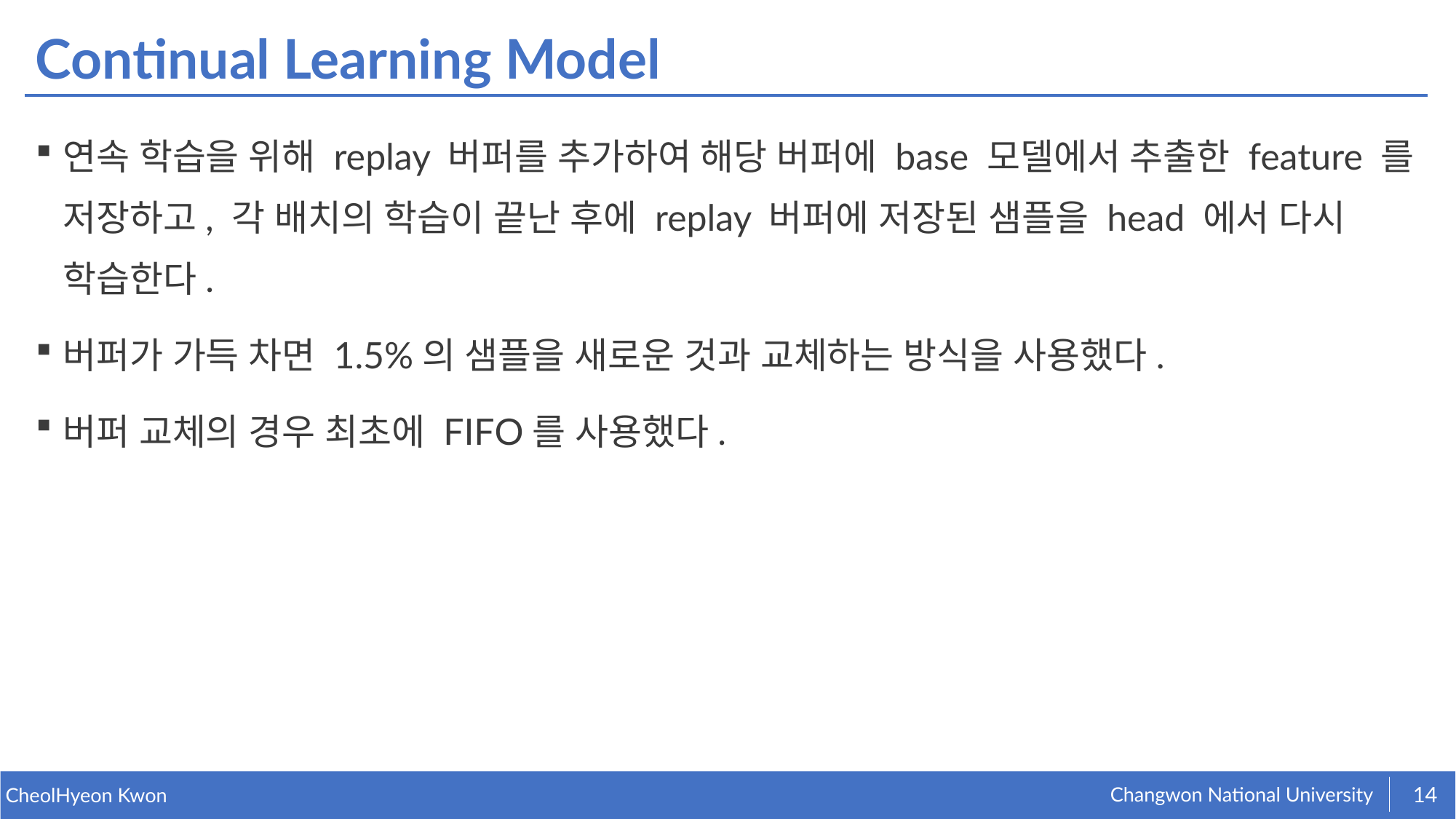

# Continual Learning Model
연속 학습을 위해 replay 버퍼를 추가하여 해당 버퍼에 base 모델에서 추출한 feature 를 저장하고, 각 배치의 학습이 끝난 후에 replay 버퍼에 저장된 샘플을 head 에서 다시 학습한다.
버퍼가 가득 차면 1.5%의 샘플을 새로운 것과 교체하는 방식을 사용했다.
버퍼 교체의 경우 최초에 FIFO를 사용했다.
14